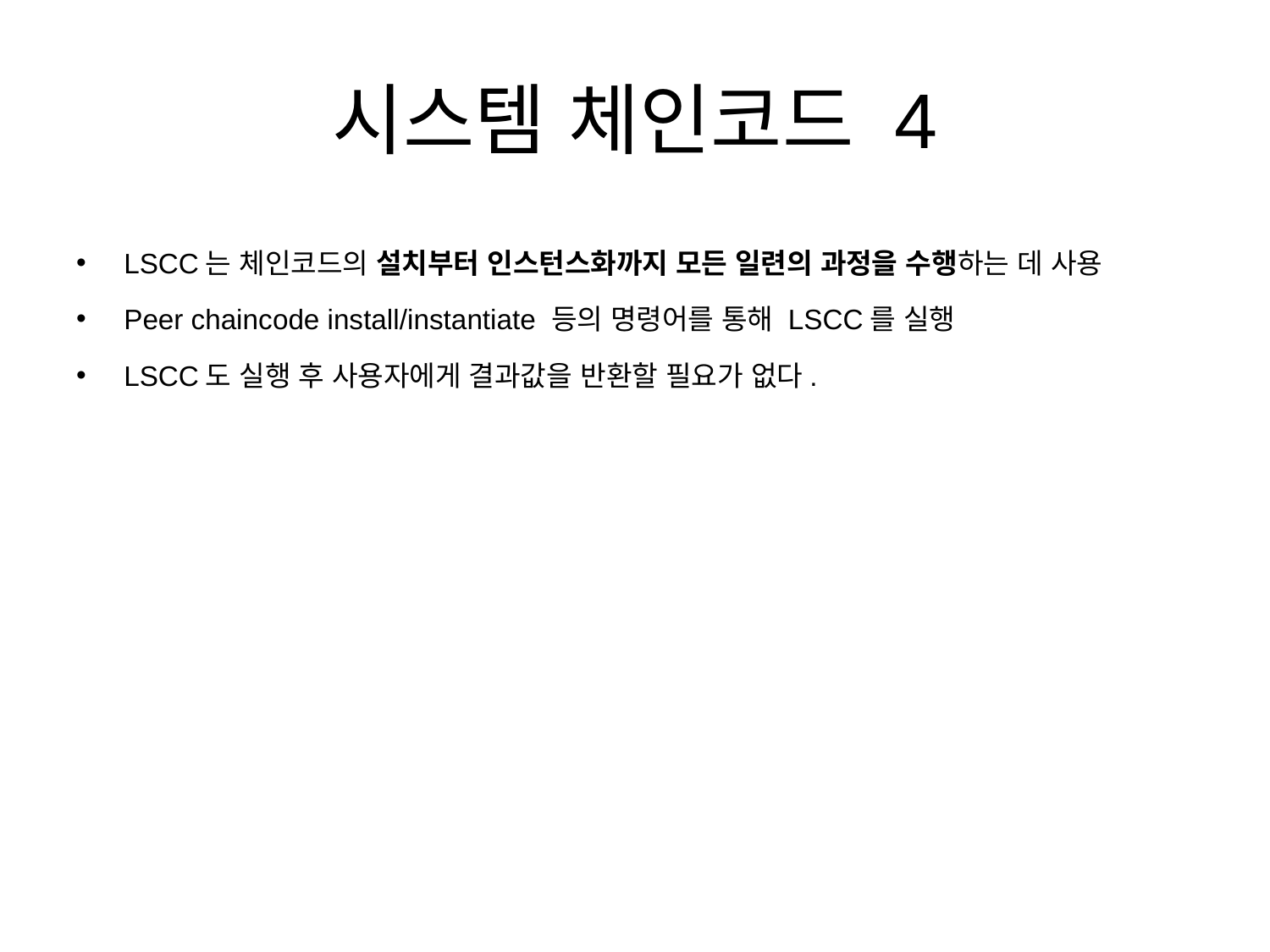

# 시스템 체인코드 4
LSCC는 체인코드의 설치부터 인스턴스화까지 모든 일련의 과정을 수행하는 데 사용
Peer chaincode install/instantiate 등의 명령어를 통해 LSCC를 실행
LSCC도 실행 후 사용자에게 결과값을 반환할 필요가 없다.